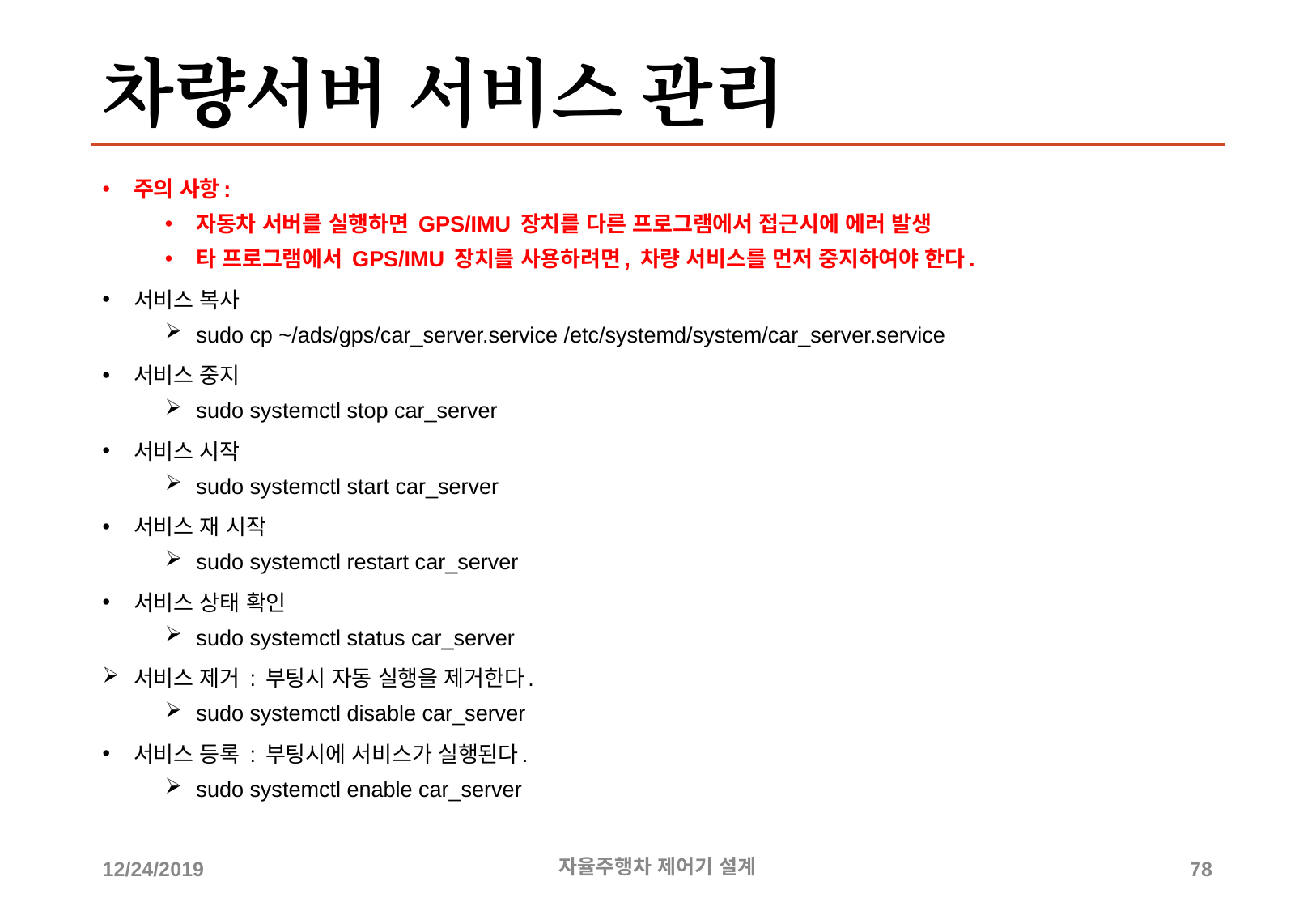

# 차량서버 서비스 관리
주의 사항:
자동차 서버를 실행하면 GPS/IMU 장치를 다른 프로그램에서 접근시에 에러 발생
타 프로그램에서 GPS/IMU 장치를 사용하려면, 차량 서비스를 먼저 중지하여야 한다.
서비스 복사
sudo cp ~/ads/gps/car_server.service /etc/systemd/system/car_server.service
서비스 중지
sudo systemctl stop car_server
서비스 시작
sudo systemctl start car_server
서비스 재 시작
sudo systemctl restart car_server
서비스 상태 확인
sudo systemctl status car_server
서비스 제거 : 부팅시 자동 실행을 제거한다.
sudo systemctl disable car_server
서비스 등록 : 부팅시에 서비스가 실행된다.
sudo systemctl enable car_server

12/24/2019
자율주행차 제어기 설계
78